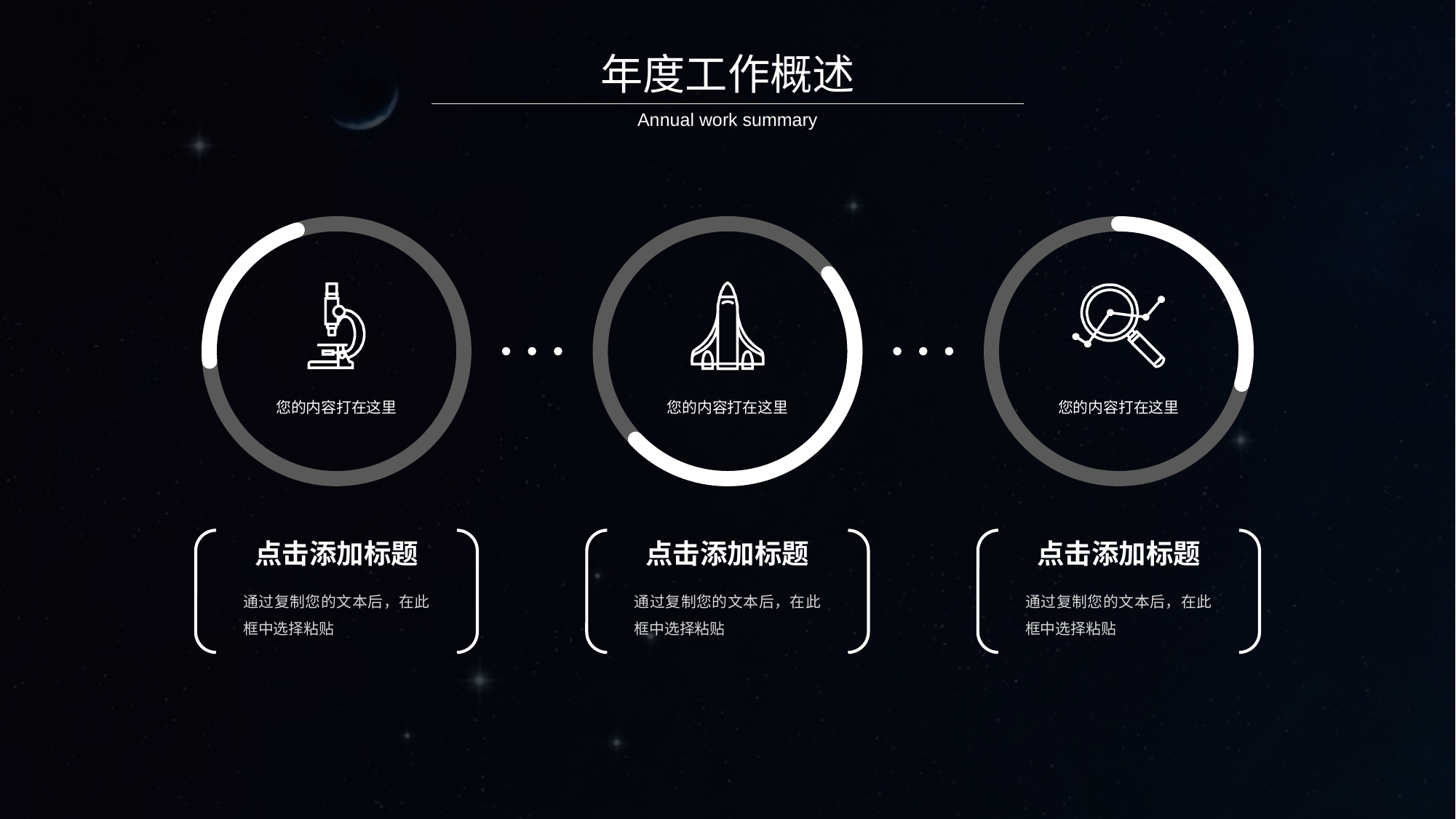

年度工作概述
Annual work summary

您的内容打在这里

您的内容打在这里

您的内容打在这里

点击添加标题
点击添加标题
点击添加标题
通过复制您的文本后，在此框中选择粘贴
通过复制您的文本后，在此框中选择粘贴
通过复制您的文本后，在此框中选择粘贴